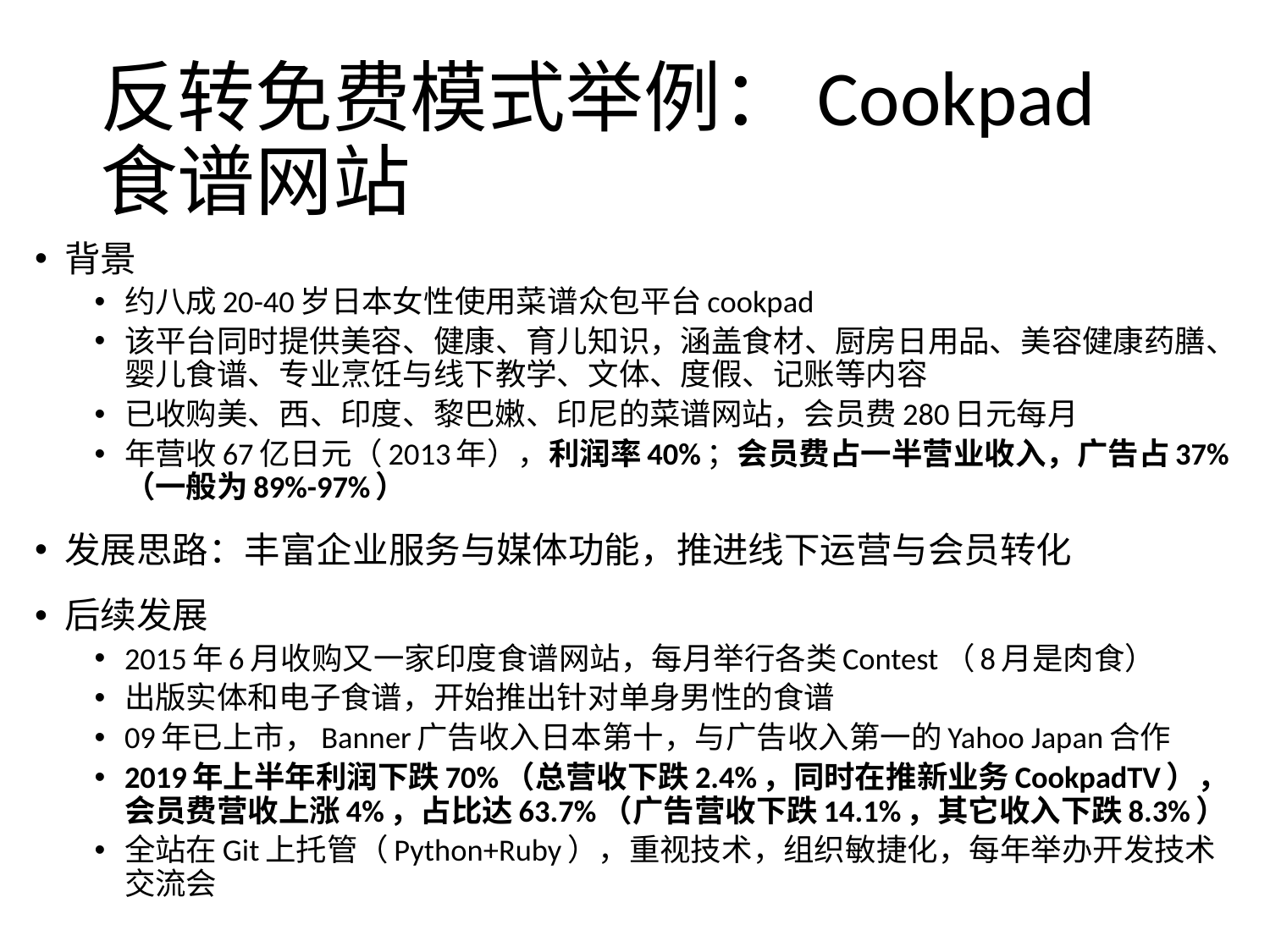

# 反转免费模式举例：Cookpad食谱网站
背景
约八成20-40岁日本女性使用菜谱众包平台cookpad
该平台同时提供美容、健康、育儿知识，涵盖食材、厨房日用品、美容健康药膳、婴儿食谱、专业烹饪与线下教学、文体、度假、记账等内容
已收购美、西、印度、黎巴嫩、印尼的菜谱网站，会员费280日元每月
年营收67亿日元（2013年），利润率40%；会员费占一半营业收入，广告占37%（一般为89%-97%）

发展思路：丰富企业服务与媒体功能，推进线下运营与会员转化

后续发展
2015年6月收购又一家印度食谱网站，每月举行各类Contest（8月是肉食）
出版实体和电子食谱，开始推出针对单身男性的食谱
09年已上市，Banner广告收入日本第十，与广告收入第一的Yahoo Japan合作
2019年上半年利润下跌70%（总营收下跌2.4%，同时在推新业务CookpadTV），会员费营收上涨4%，占比达63.7%（广告营收下跌14.1%，其它收入下跌8.3%）
全站在Git上托管（Python+Ruby），重视技术，组织敏捷化，每年举办开发技术交流会